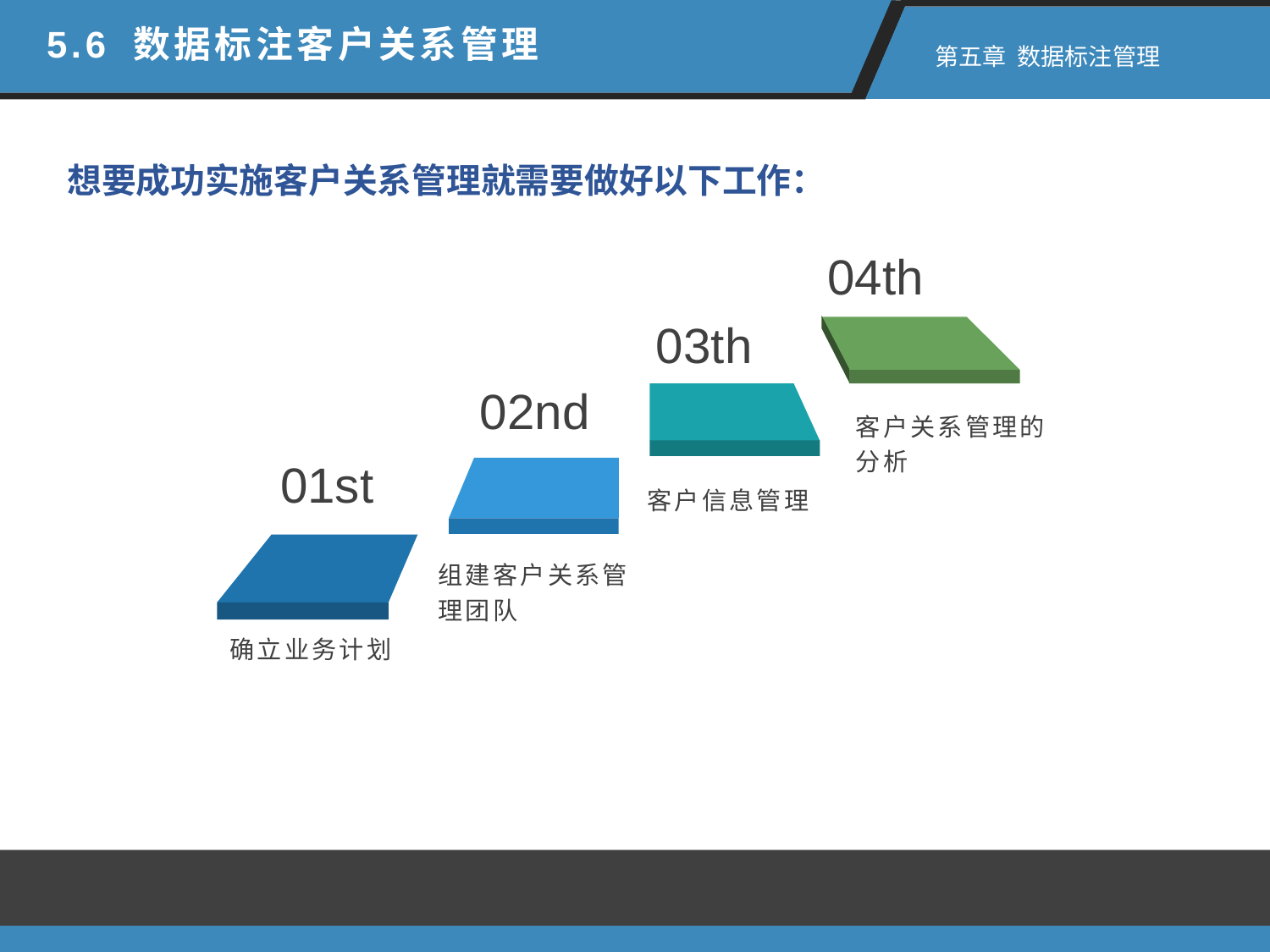

5.6 数据标注客户关系管理
  第五章  数据标注管理
想要成功实施客户关系管理就需要做好以下工作：
04th
03th

02nd

客户关系管理的分析

01st

客户信息管理

组建客户关系管理团队

确立业务计划